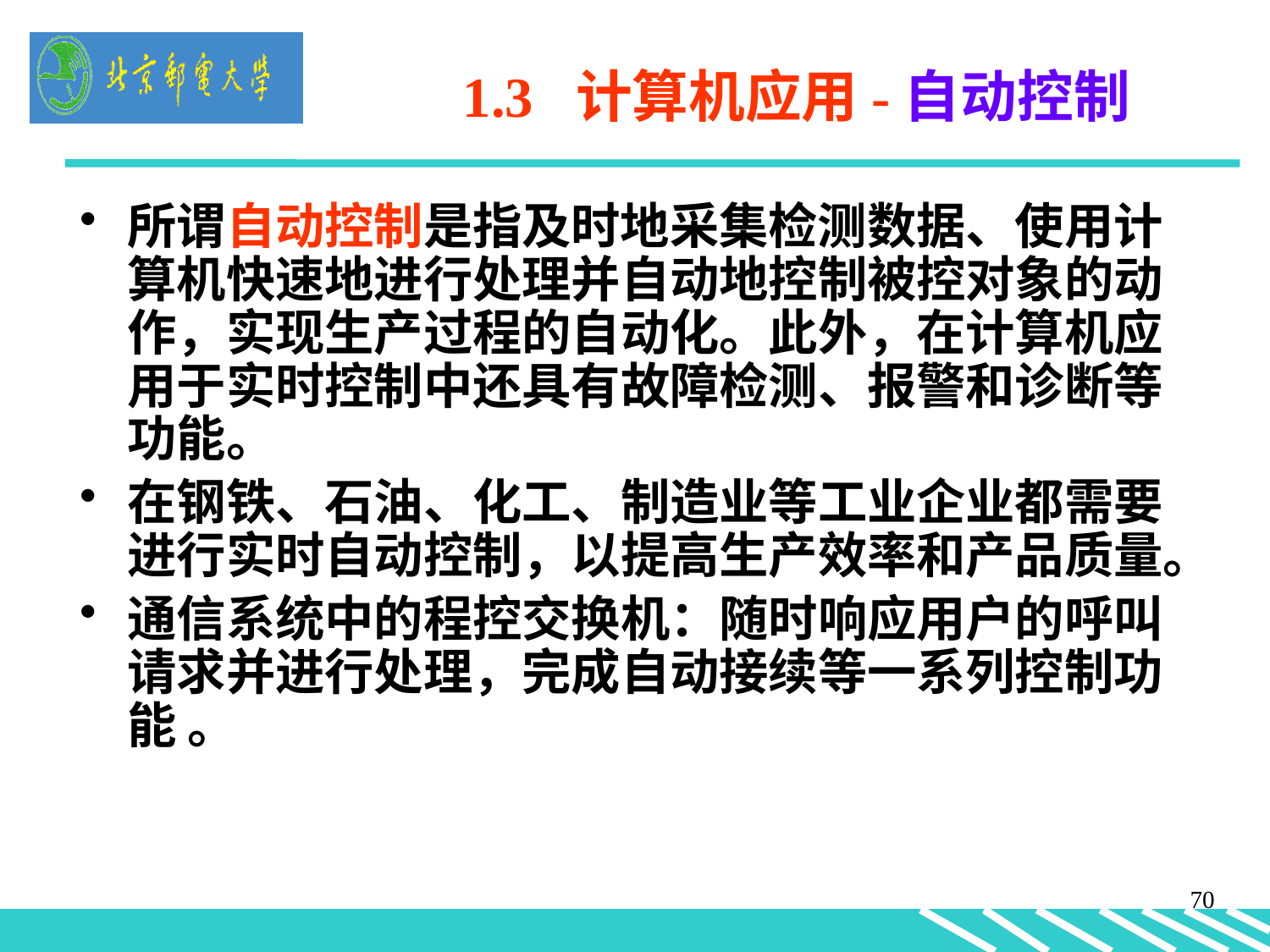

1.3  计算机应用-自动控制
所谓自动控制是指及时地采集检测数据、使用计算机快速地进行处理并自动地控制被控对象的动作，实现生产过程的自动化。此外，在计算机应用于实时控制中还具有故障检测、报警和诊断等功能。
在钢铁、石油、化工、制造业等工业企业都需要进行实时自动控制，以提高生产效率和产品质量。
通信系统中的程控交换机：随时响应用户的呼叫请求并进行处理，完成自动接续等一系列控制功能 。

70